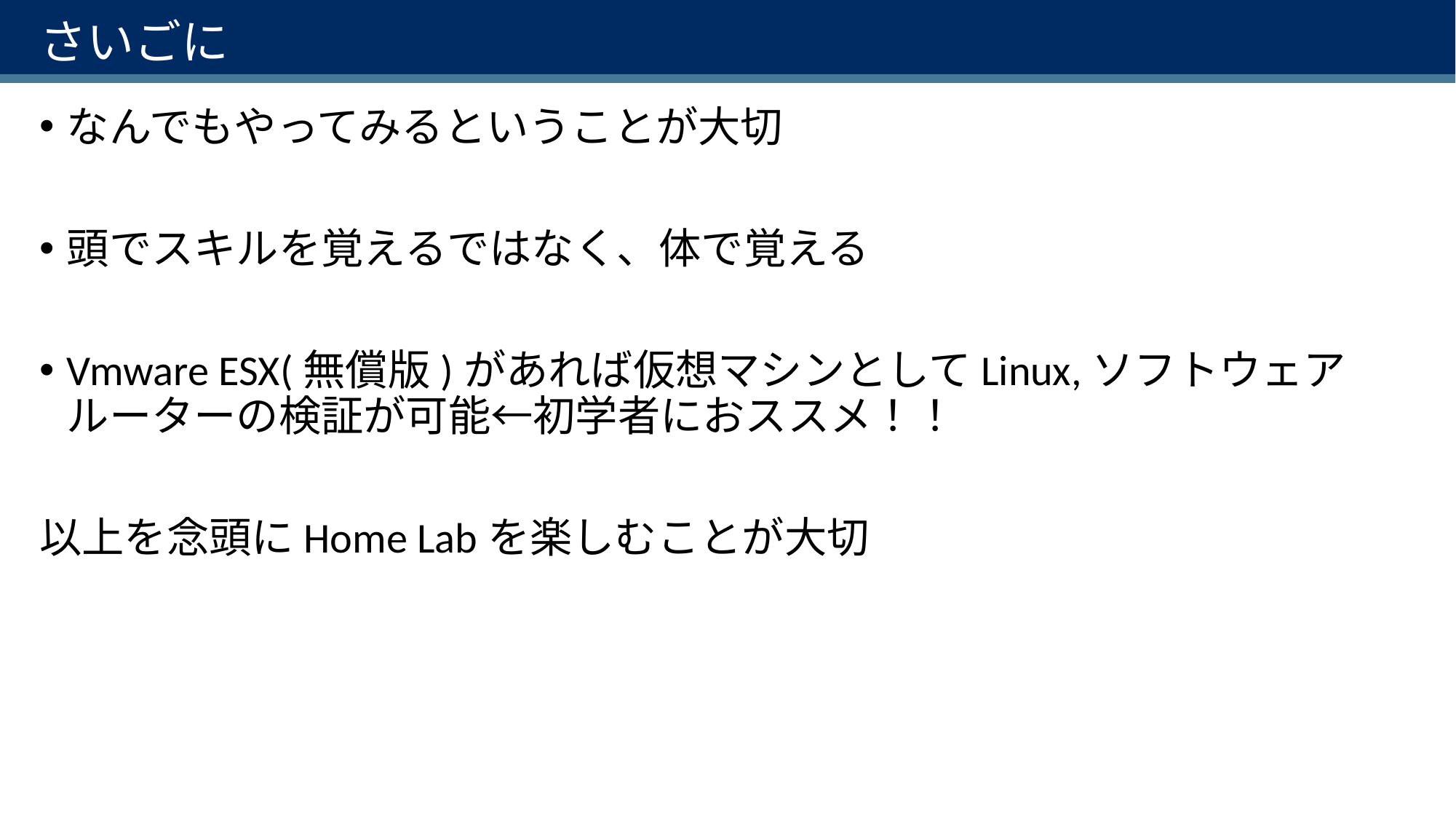

# さいごに
なんでもやってみるということが大切

頭でスキルを覚えるではなく、体で覚える

Vmware ESX(無償版)があれば仮想マシンとしてLinux,ソフトウェアルーターの検証が可能←初学者におススメ！！

以上を念頭にHome Labを楽しむことが大切